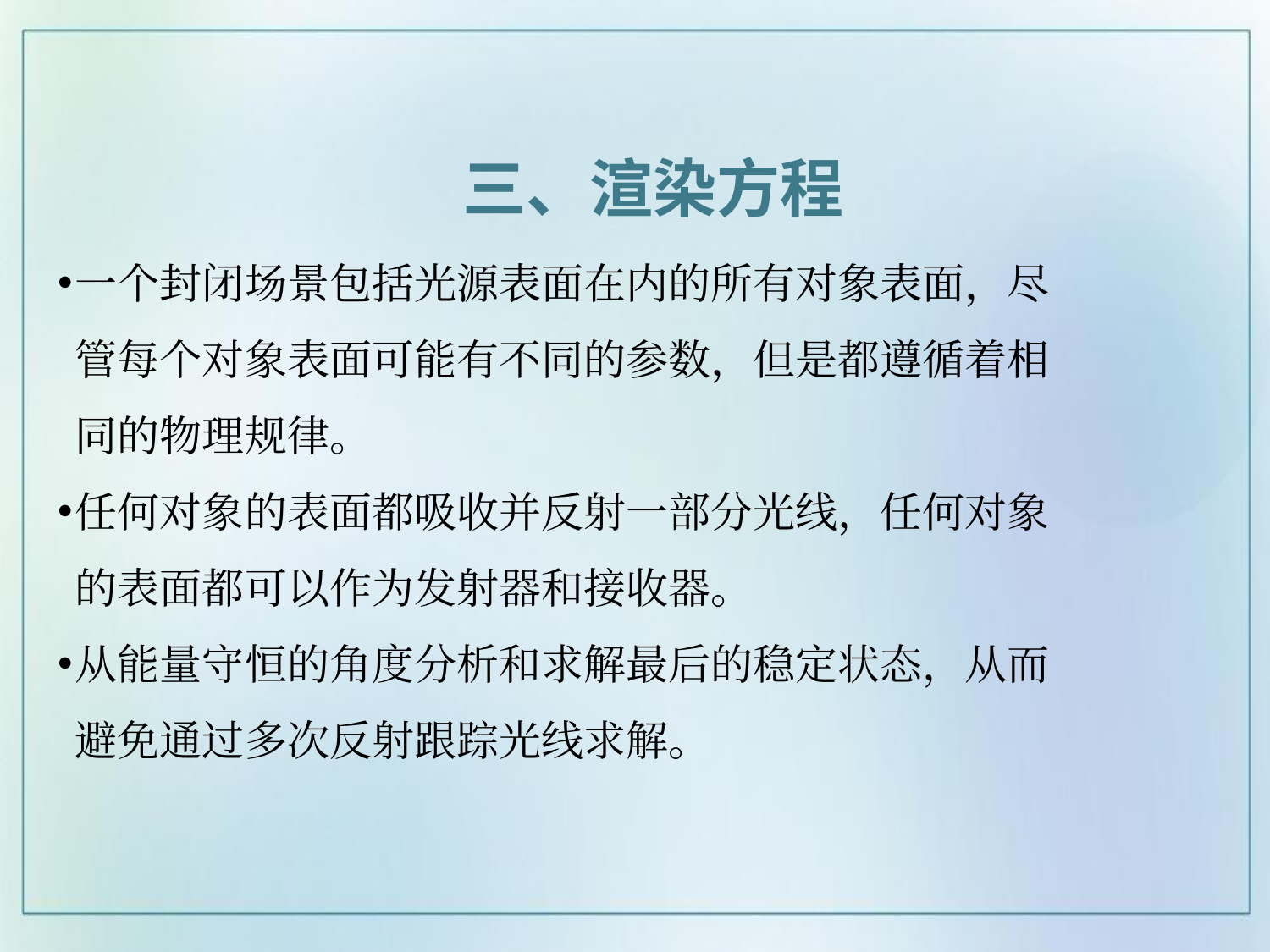

三、渲染方程
一个封闭场景包括光源表面在内的所有对象表面，尽管每个对象表面可能有不同的参数，但是都遵循着相同的物理规律。
任何对象的表面都吸收并反射一部分光线，任何对象的表面都可以作为发射器和接收器。
从能量守恒的角度分析和求解最后的稳定状态，从而避免通过多次反射跟踪光线求解。